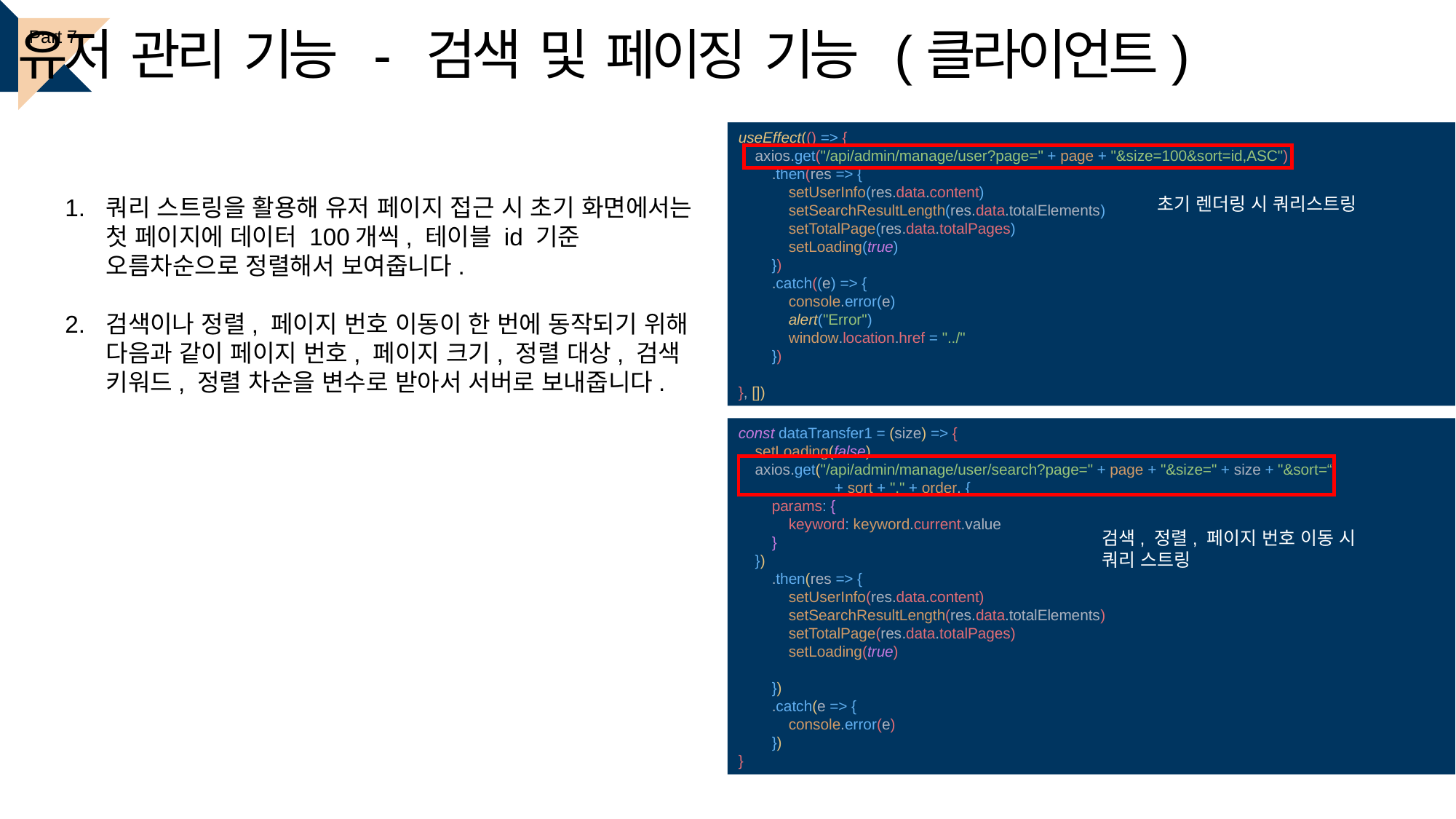

유저  관리  기능  -  검색  및  페이징  기능  (클라이언트)

Part 7

useEffect(() => {
    axios.get("/api/admin/manage/user?page=" + page + "&size=100&sort=id,ASC")
        .then(res => {
            setUserInfo(res.data.content)
            setSearchResultLength(res.data.totalElements)
            setTotalPage(res.data.totalPages)
            setLoading(true)
        })
        .catch((e) => {
            console.error(e)
            alert("Error")
            window.location.href = "../"
        })
}, [])

쿼리 스트링을 활용해 유저 페이지 접근 시 초기 화면에서는 첫 페이지에 데이터 100개씩, 테이블 id 기준 오름차순으로 정렬해서 보여줍니다.

검색이나 정렬, 페이지 번호 이동이 한 번에 동작되기 위해 다음과 같이 페이지 번호, 페이지 크기, 정렬 대상, 검색 키워드, 정렬 차순을 변수로 받아서 서버로 보내줍니다.

초기 렌더링 시 쿼리스트링
const dataTransfer1 = (size) => {
    setLoading(false)
    axios.get("/api/admin/manage/user/search?page=" + page + "&size=" + size + "&sort=“
                       + sort + "," + order, {
        params: {
            keyword: keyword.current.value
        }
    })
        .then(res => {
            setUserInfo(res.data.content)
            setSearchResultLength(res.data.totalElements)
            setTotalPage(res.data.totalPages)
            setLoading(true)
        })
        .catch(e => {
            console.error(e)
        })
}

검색, 정렬, 페이지 번호 이동 시 쿼리 스트링